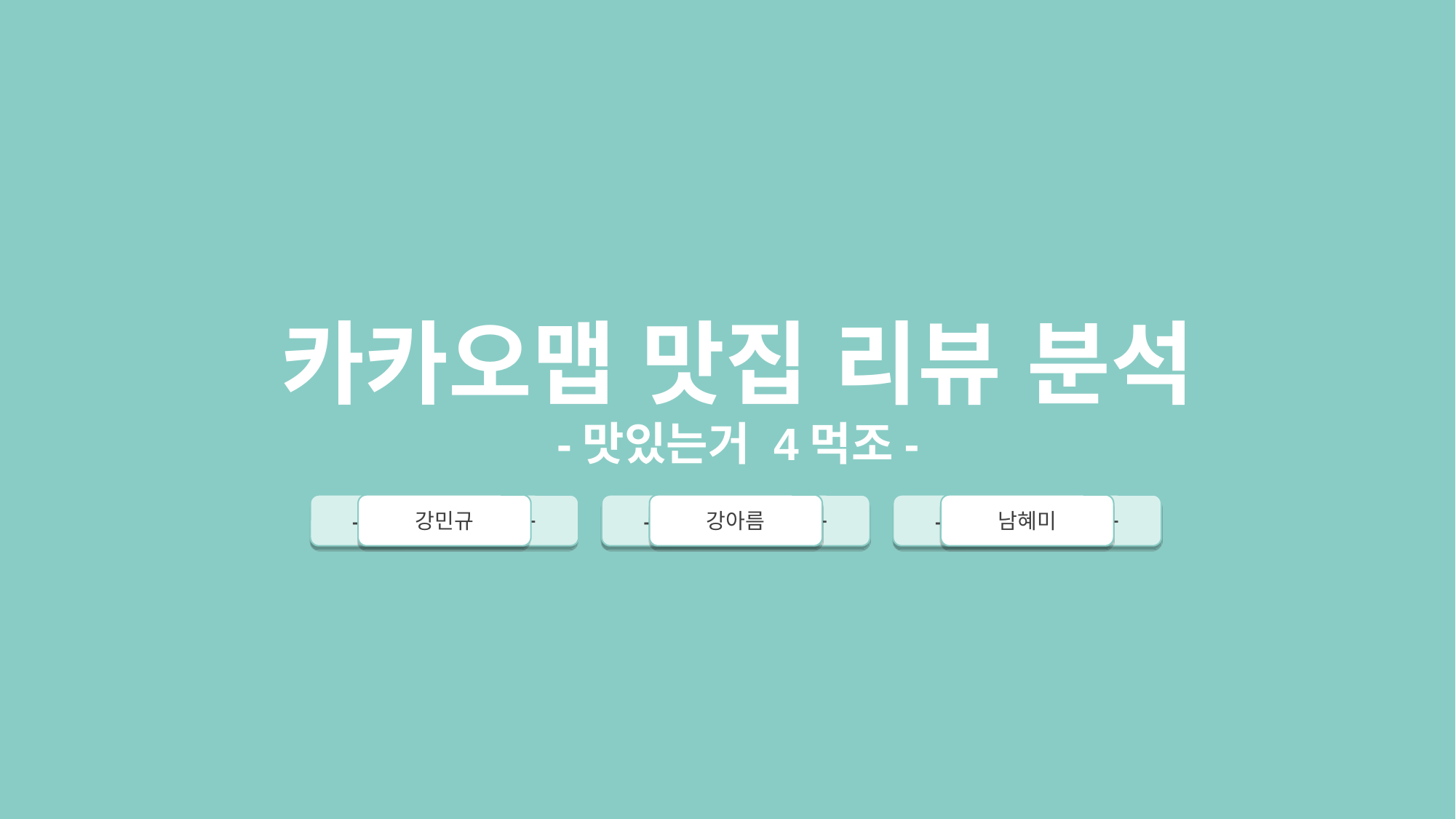

카카오맵 맛집 리뷰 분석
-맛있는거 4먹조-
-                     +
강민규
-                     +
강아름
-                     +
남혜미